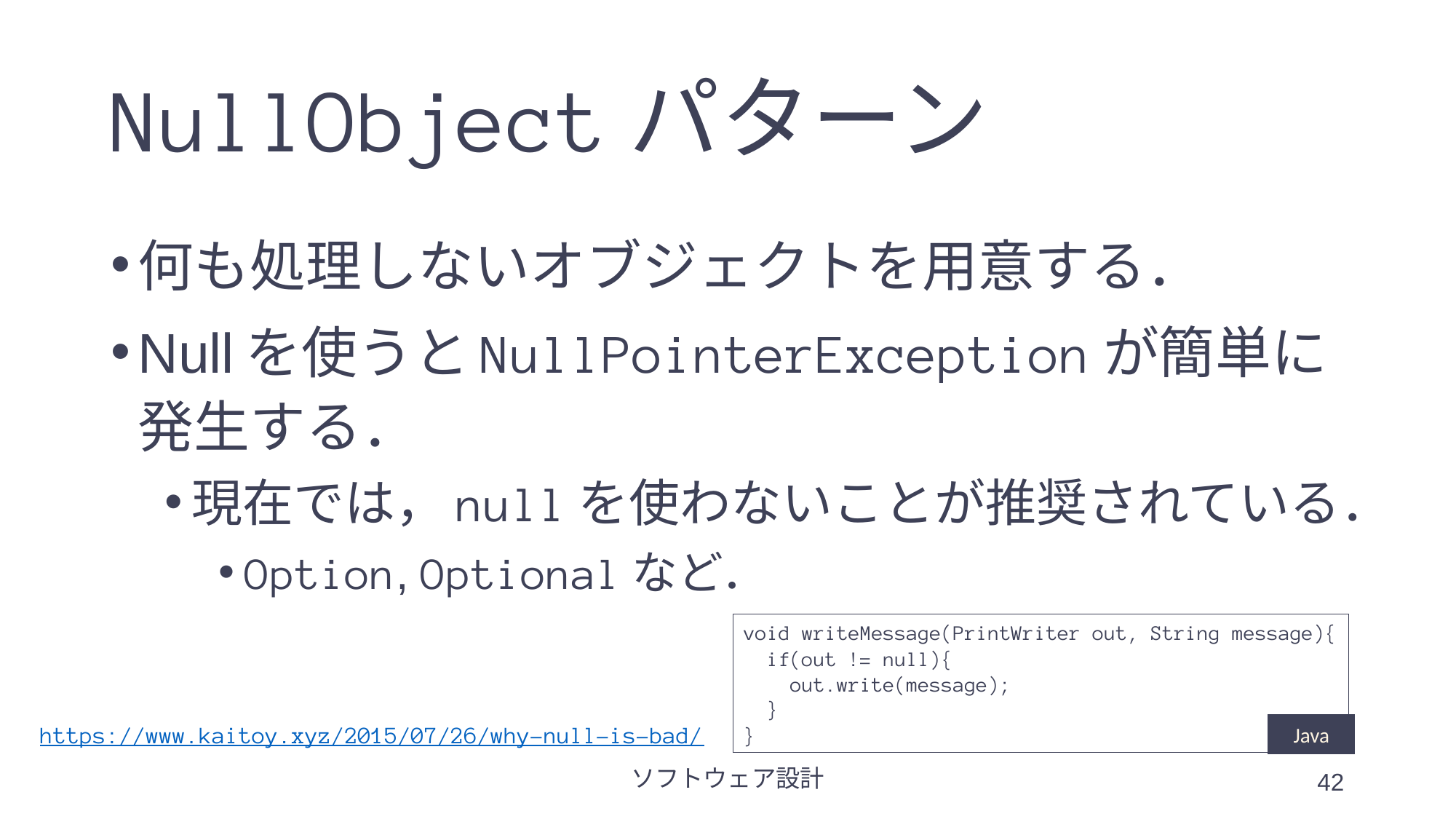

# NullObjectパターン
何も処理しないオブジェクトを用意する．
Nullを使うとNullPointerExceptionが簡単に発生する．
現在では，nullを使わないことが推奨されている．
Option, Optionalなど．
void writeMessage(PrintWriter out, String message){
  if(out != null){
    out.write(message);
  }
}
Java
https://www.kaitoy.xyz/2015/07/26/why-null-is-bad/
ソフトウェア設計
42